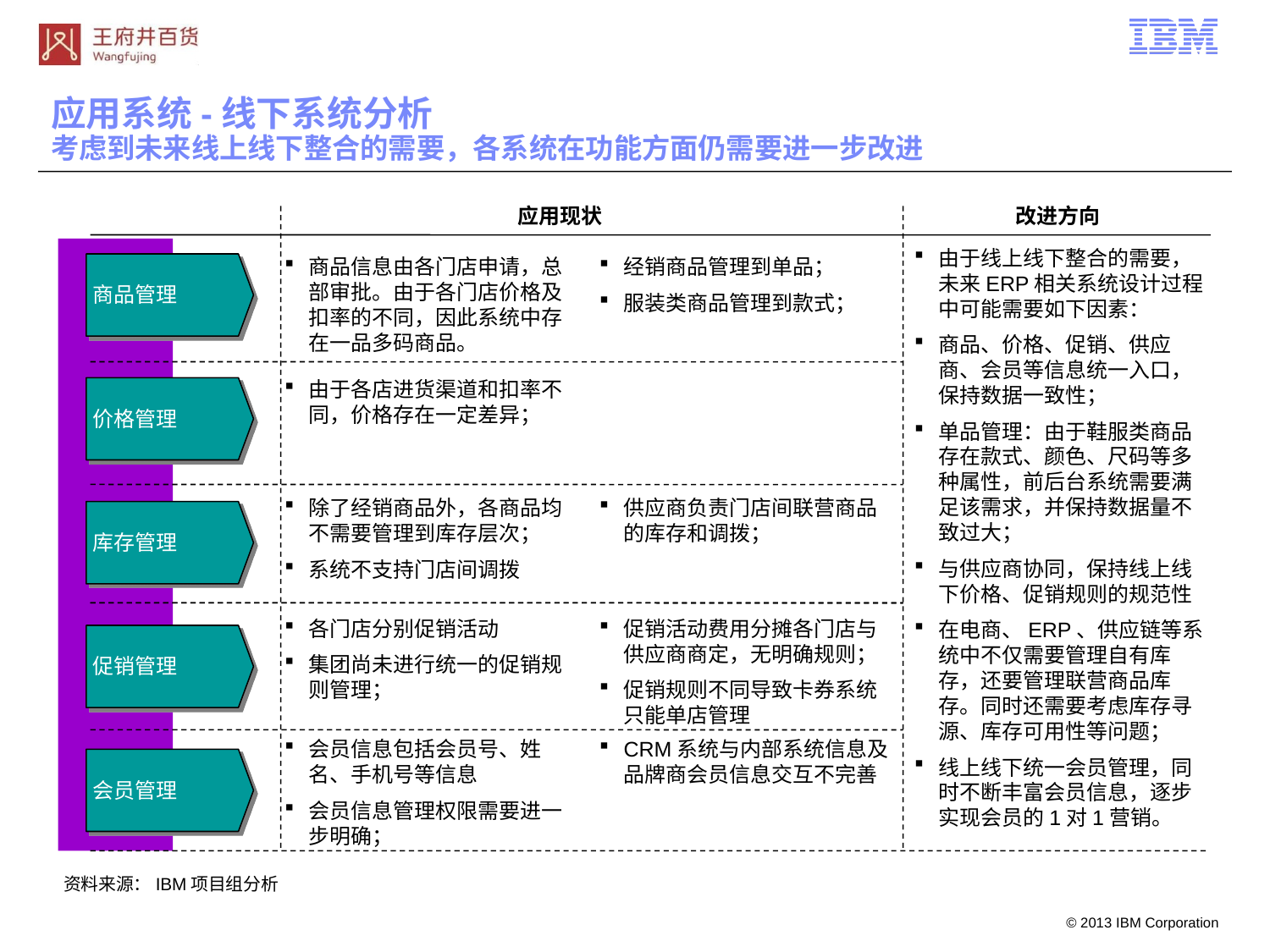

应用系统-线下系统分析
考虑到未来线上线下整合的需要，各系统在功能方面仍需要进一步改进
应用现状
改进方向

由于线上线下整合的需要，未来ERP相关系统设计过程中可能需要如下因素：
商品、价格、促销、供应商、会员等信息统一入口，保持数据一致性；
单品管理：由于鞋服类商品存在款式、颜色、尺码等多种属性，前后台系统需要满足该需求，并保持数据量不致过大；
与供应商协同，保持线上线下价格、促销规则的规范性
在电商、ERP、供应链等系统中不仅需要管理自有库存，还要管理联营商品库存。同时还需要考虑库存寻源、库存可用性等问题；
线上线下统一会员管理，同时不断丰富会员信息，逐步实现会员的1对1营销。

商品信息由各门店申请，总部审批。由于各门店价格及扣率的不同，因此系统中存在一品多码商品。
经销商品管理到单品；
服装类商品管理到款式；

商品管理

由于各店进货渠道和扣率不同，价格存在一定差异；

价格管理

除了经销商品外，各商品均不需要管理到库存层次；
系统不支持门店间调拨
供应商负责门店间联营商品的库存和调拨；

库存管理

各门店分别促销活动
集团尚未进行统一的促销规则管理；
促销活动费用分摊各门店与供应商商定，无明确规则；
促销规则不同导致卡券系统只能单店管理

促销管理

会员信息包括会员号、姓名、手机号等信息
会员信息管理权限需要进一步明确；
CRM系统与内部系统信息及品牌商会员信息交互不完善

会员管理

资料来源：IBM项目组分析